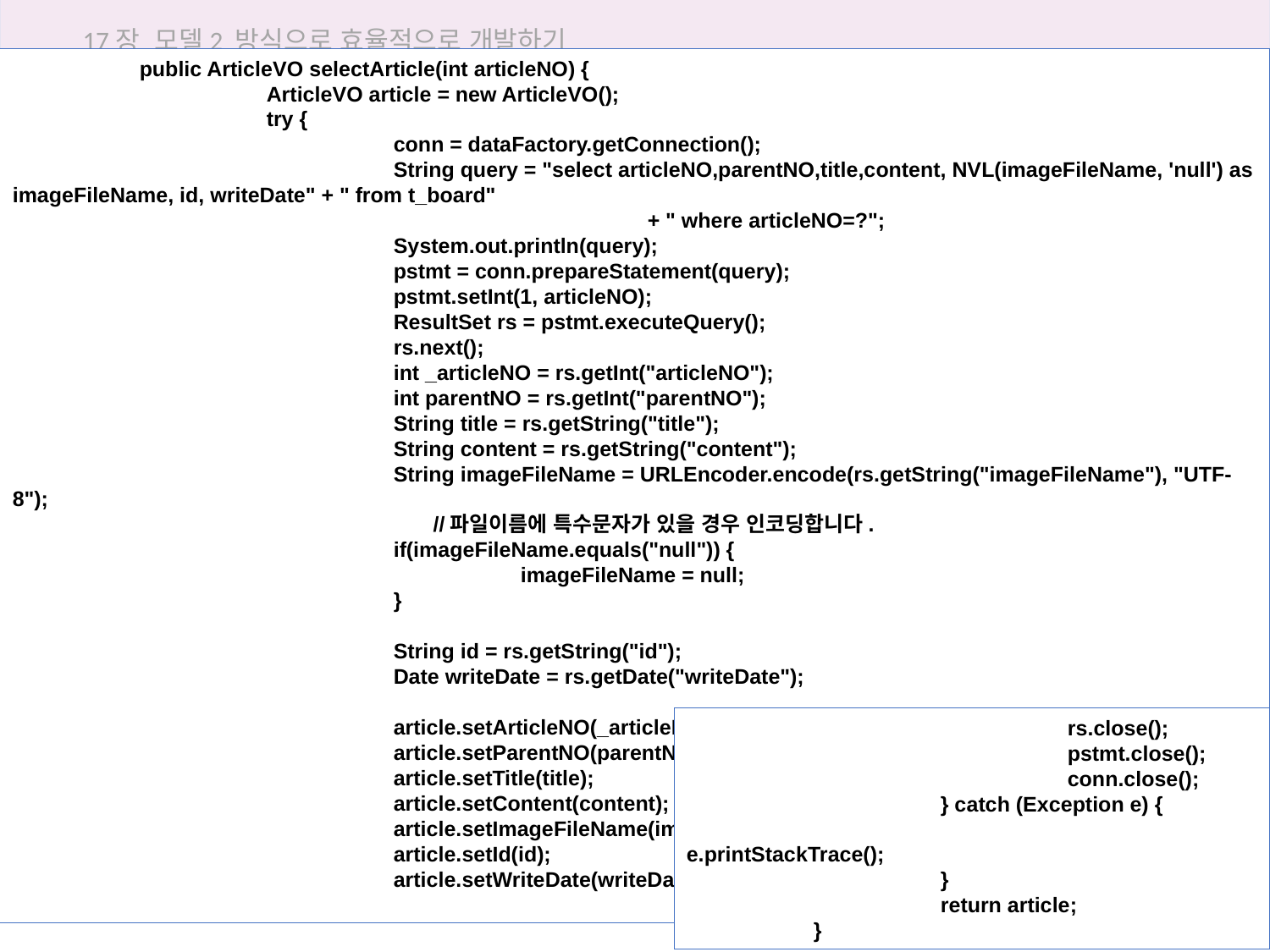

17장  모델2 방식으로 효율적으로 개발하기
	public ArticleVO selectArticle(int articleNO) {
		ArticleVO article = new ArticleVO();
		try {
			conn = dataFactory.getConnection();
			String query = "select articleNO,parentNO,title,content, NVL(imageFileName, 'null') as imageFileName, id, writeDate" + " from t_board"
					+ " where articleNO=?";
			System.out.println(query);
			pstmt = conn.prepareStatement(query);
			pstmt.setInt(1, articleNO);
			ResultSet rs = pstmt.executeQuery();
			rs.next();
			int _articleNO = rs.getInt("articleNO");
			int parentNO = rs.getInt("parentNO");
			String title = rs.getString("title");
			String content = rs.getString("content");
			String imageFileName = URLEncoder.encode(rs.getString("imageFileName"), "UTF-8");
                                                                       //파일이름에 특수문자가 있을 경우 인코딩합니다.
			if(imageFileName.equals("null")) {
				imageFileName = null;
			}

			String id = rs.getString("id");
			Date writeDate = rs.getDate("writeDate");

			article.setArticleNO(_articleNO);
			article.setParentNO(parentNO);
			article.setTitle(title);
			article.setContent(content);
			article.setImageFileName(imageFileName);
			article.setId(id);
			article.setWriteDate(writeDate);

			rs.close();
			pstmt.close();
			conn.close();
		} catch (Exception e) {
			e.printStackTrace();
		}
		return article;
	}